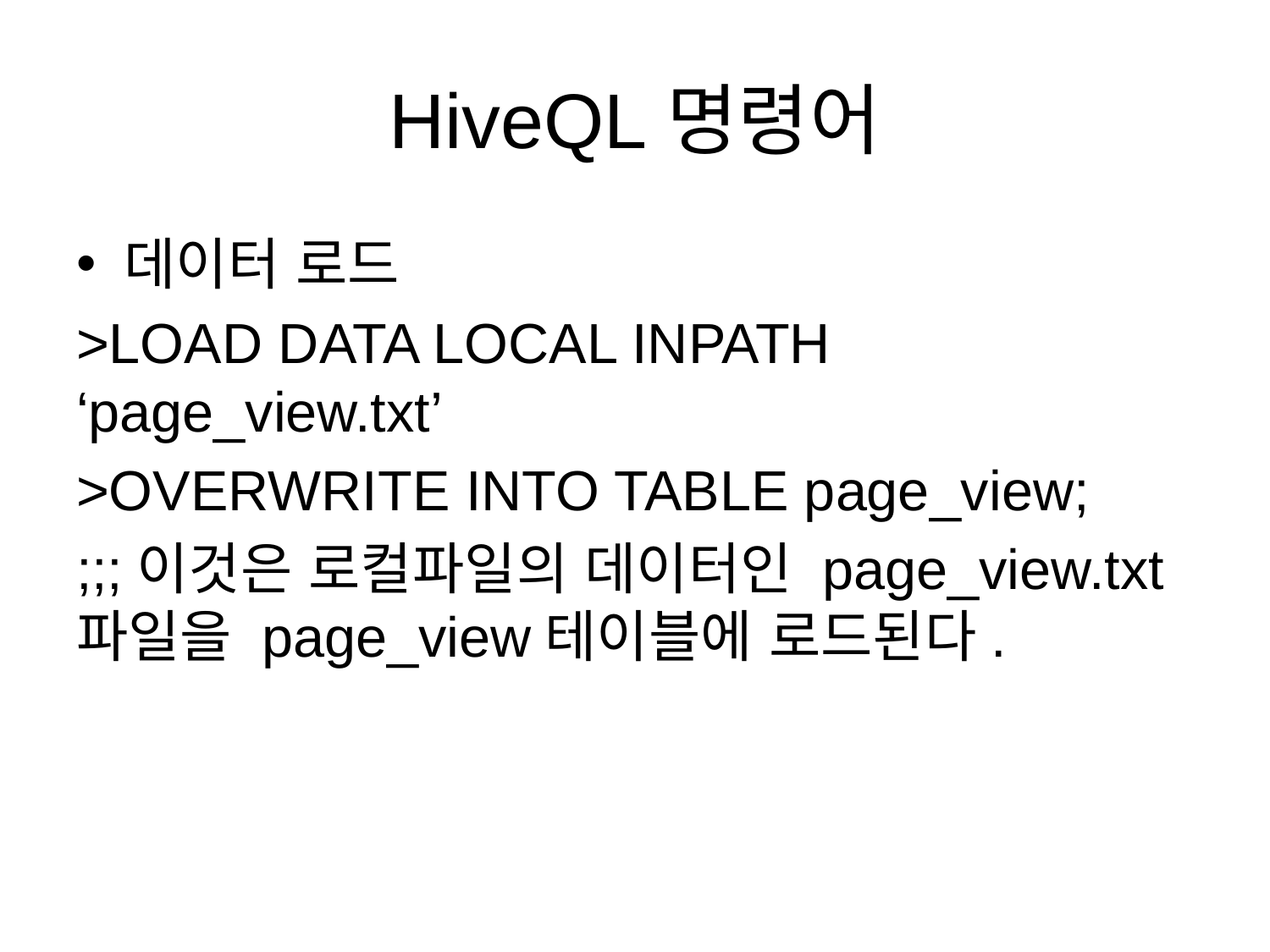

# HiveQL명령어
데이터 로드
>LOAD DATA LOCAL INPATH ‘page_view.txt’
>OVERWRITE INTO TABLE page_view;
;;;이것은 로컬파일의 데이터인 page_view.txt파일을 page_view테이블에 로드된다.